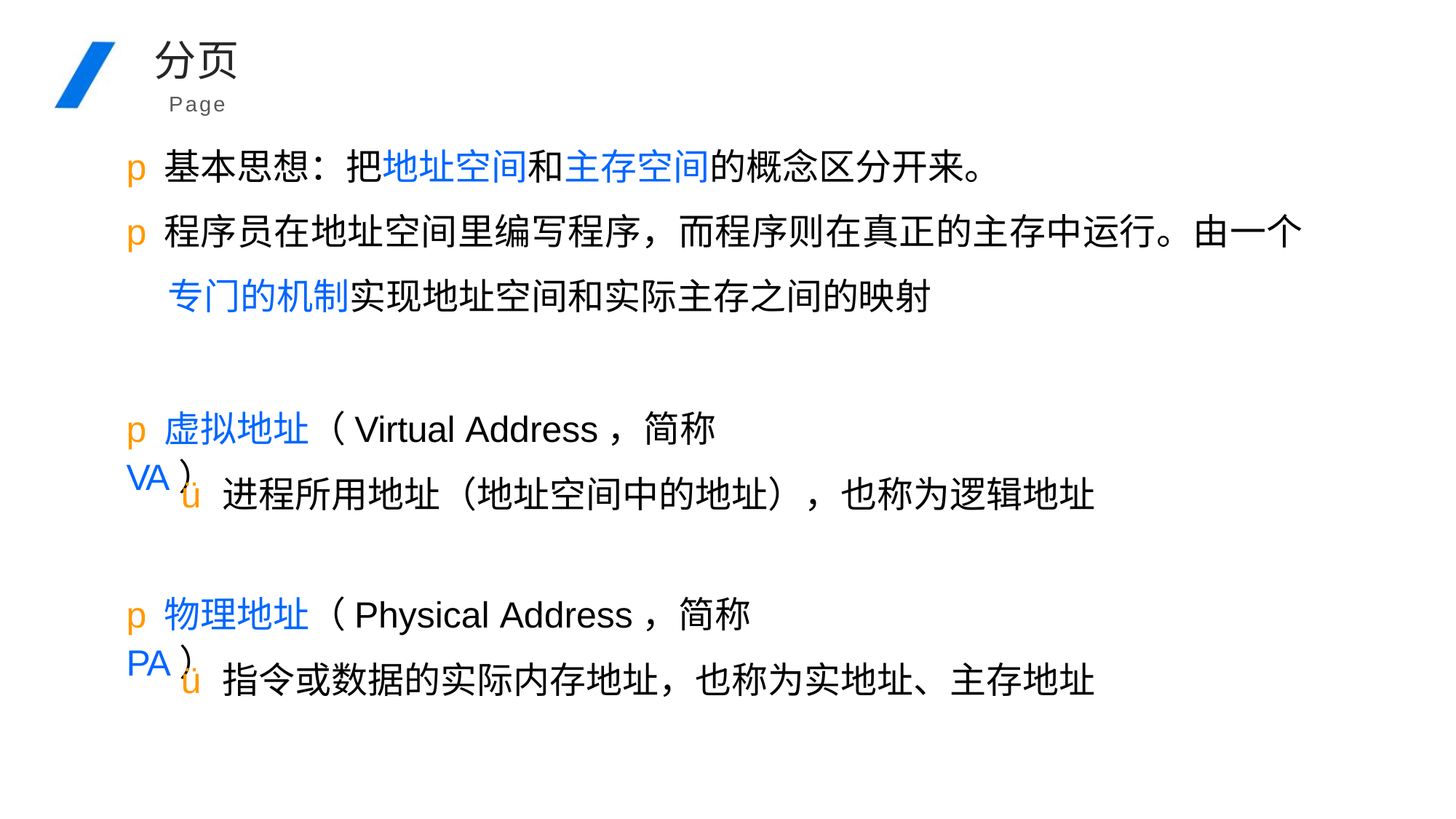

分页
Page
p基本思想：把地址空间和主存空间的概念区分开来。
p程序员在地址空间里编写程序，而程序则在真正的主存中运行。由一个
专门的机制实现地址空间和实际主存之间的映射
p虚拟地址（Virtual Address，简称VA）
ü进程所用地址（地址空间中的地址），也称为逻辑地址
p物理地址（Physical Address，简称PA）
ü指令或数据的实际内存地址，也称为实地址、主存地址